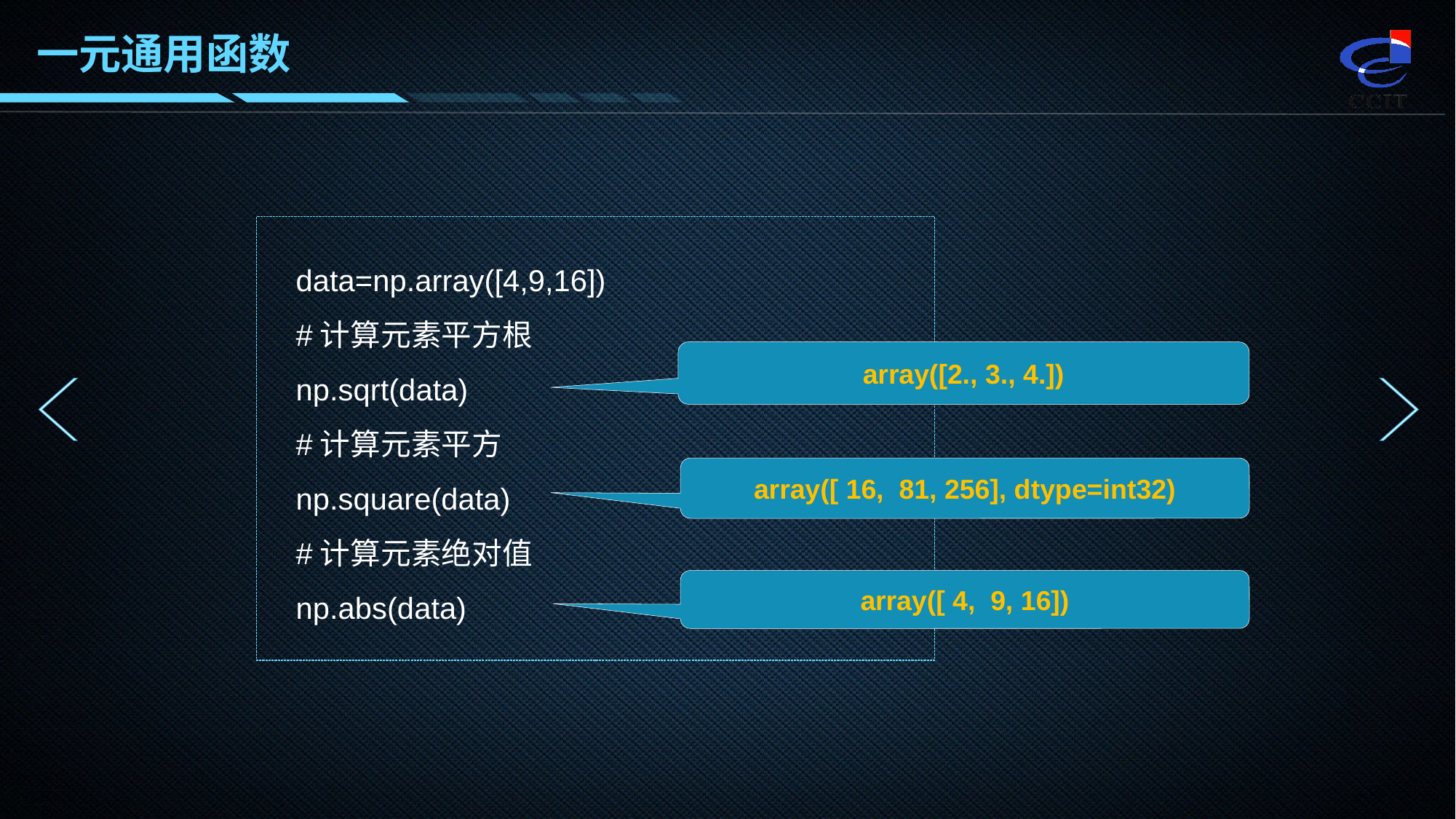

一元通用函数

data=np.array([4,9,16])
#计算元素平方根
np.sqrt(data)
#计算元素平方
np.square(data)
#计算元素绝对值
np.abs(data)
array([2., 3., 4.])
array([ 16,  81, 256], dtype=int32)
array([ 4,  9, 16])